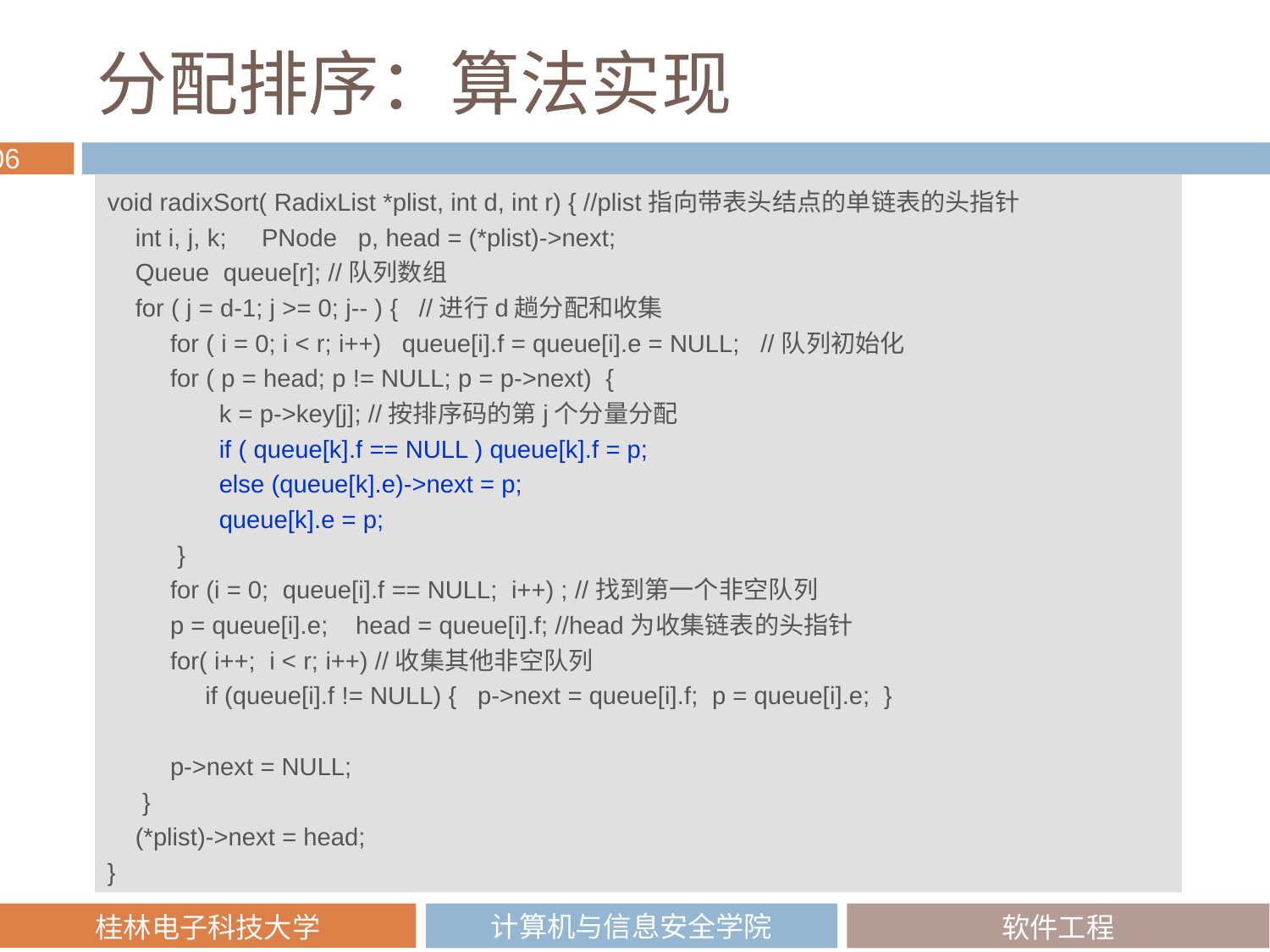

# 分配排序：算法实现
void radixSort( RadixList *plist, int d, int r) { //plist指向带表头结点的单链表的头指针
    int i, j, k;     PNode   p, head = (*plist)->next;
    Queue  queue[r]; //队列数组
    for ( j = d-1; j >= 0; j-- ) {   //进行d趟分配和收集
         for ( i = 0; i < r; i++)   queue[i].f = queue[i].e = NULL;   //队列初始化
         for ( p = head; p != NULL; p = p->next)  {
                k = p->key[j]; //按排序码的第j个分量分配
                if ( queue[k].f == NULL ) queue[k].f = p;
                else (queue[k].e)->next = p;
                queue[k].e = p;
          }
         for (i = 0;  queue[i].f == NULL;  i++) ; //找到第一个非空队列
         p = queue[i].e;    head = queue[i].f; //head为收集链表的头指针
         for( i++;  i < r; i++) //收集其他非空队列
              if (queue[i].f != NULL) {   p->next = queue[i].f;  p = queue[i].e;  }

         p->next = NULL;
     }
    (*plist)->next = head;
}